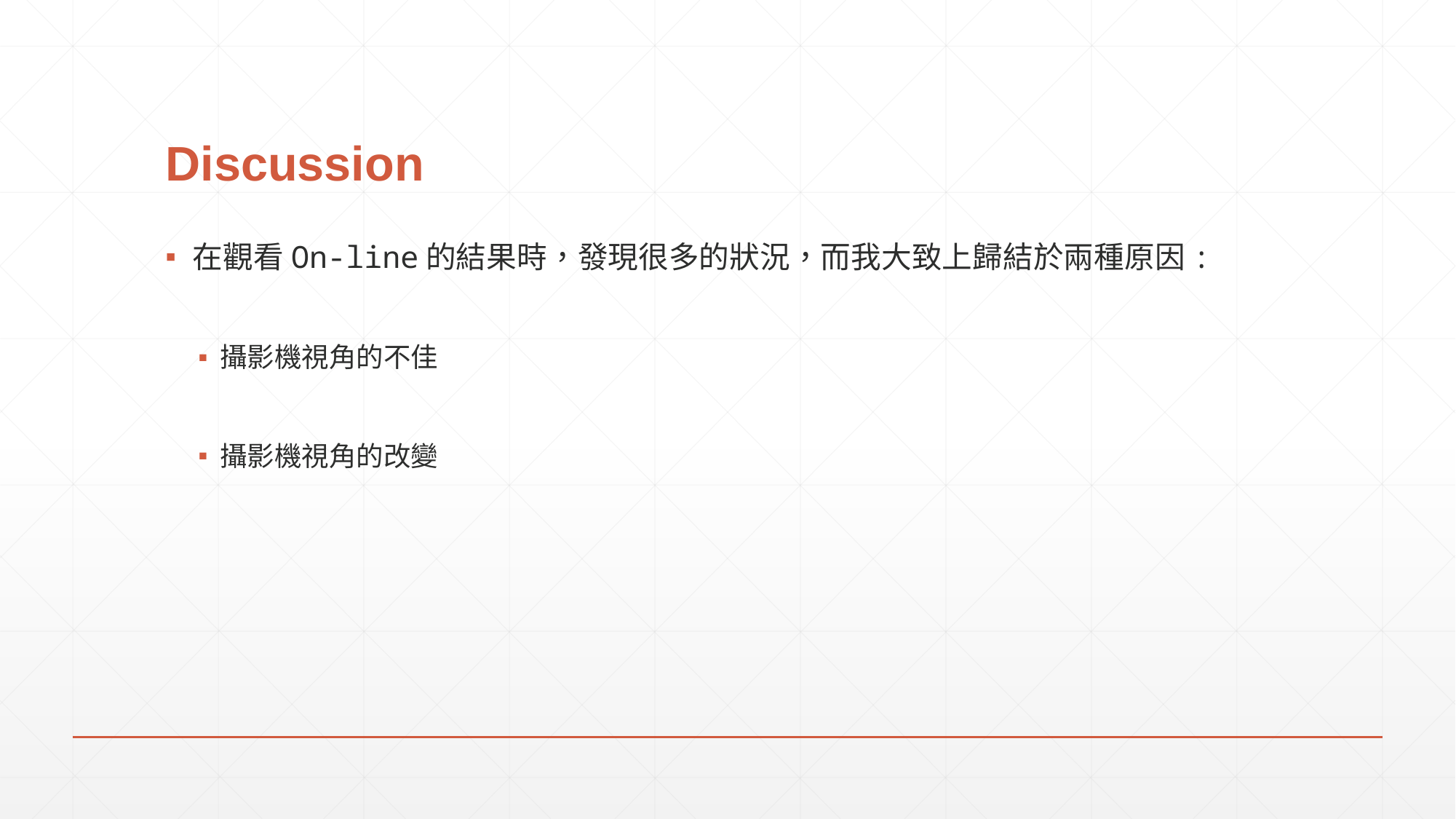

# Discussion
在觀看On-line的結果時，發現很多的狀況，而我大致上歸結於兩種原因:

攝影機視角的不佳

攝影機視角的改變